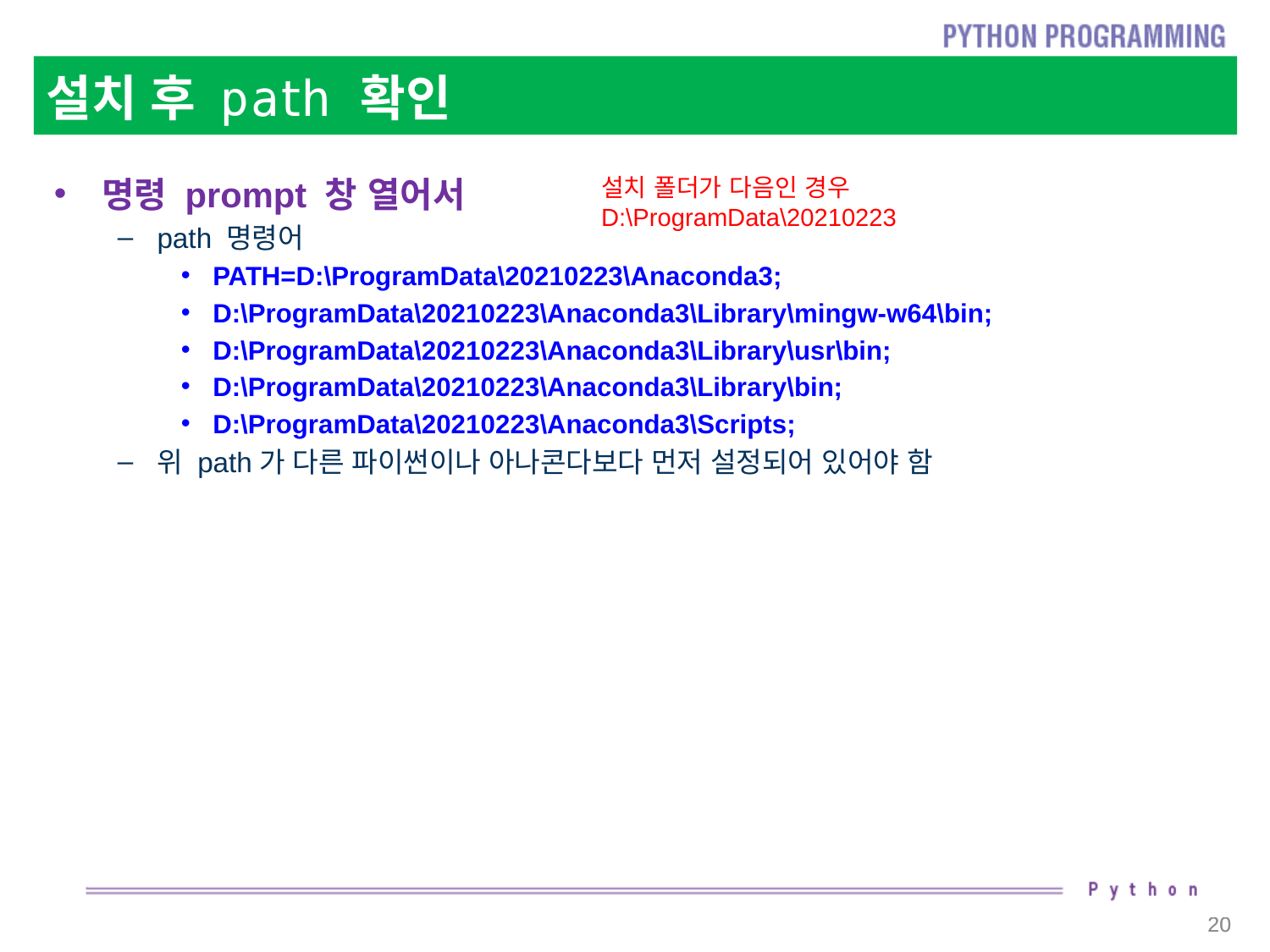

# 설치 후 path 확인
명령 prompt 창 열어서
path 명령어
PATH=D:\ProgramData\20210223\Anaconda3;
D:\ProgramData\20210223\Anaconda3\Library\mingw-w64\bin;
D:\ProgramData\20210223\Anaconda3\Library\usr\bin;
D:\ProgramData\20210223\Anaconda3\Library\bin;
D:\ProgramData\20210223\Anaconda3\Scripts;
위 path가 다른 파이썬이나 아나콘다보다 먼저 설정되어 있어야 함
설치 폴더가 다음인 경우
D:\ProgramData\20210223
20